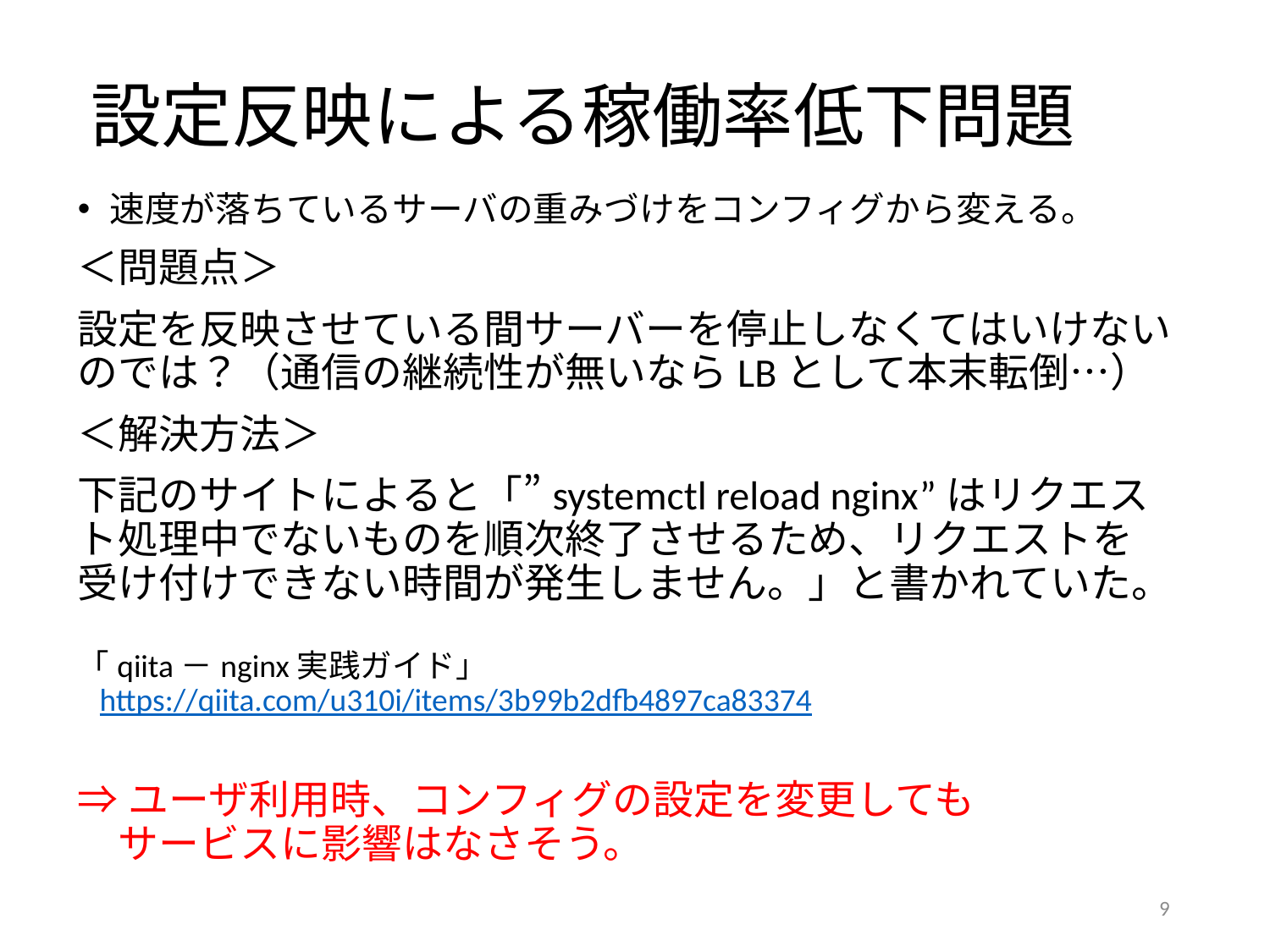

# 設定反映による稼働率低下問題
速度が落ちているサーバの重みづけをコンフィグから変える。
＜問題点＞
設定を反映させている間サーバーを停止しなくてはいけないのでは？（通信の継続性が無いならLBとして本末転倒…）
＜解決方法＞
下記のサイトによると「”systemctl reload nginx”はリクエスト処理中でないものを順次終了させるため、リクエストを受け付けできない時間が発生しません。」と書かれていた。
「qiita－nginx実践ガイド」
  https://qiita.com/u310i/items/3b99b2dfb4897ca83374
⇒ユーザ利用時、コンフィグの設定を変更しても
　サービスに影響はなさそう。
9